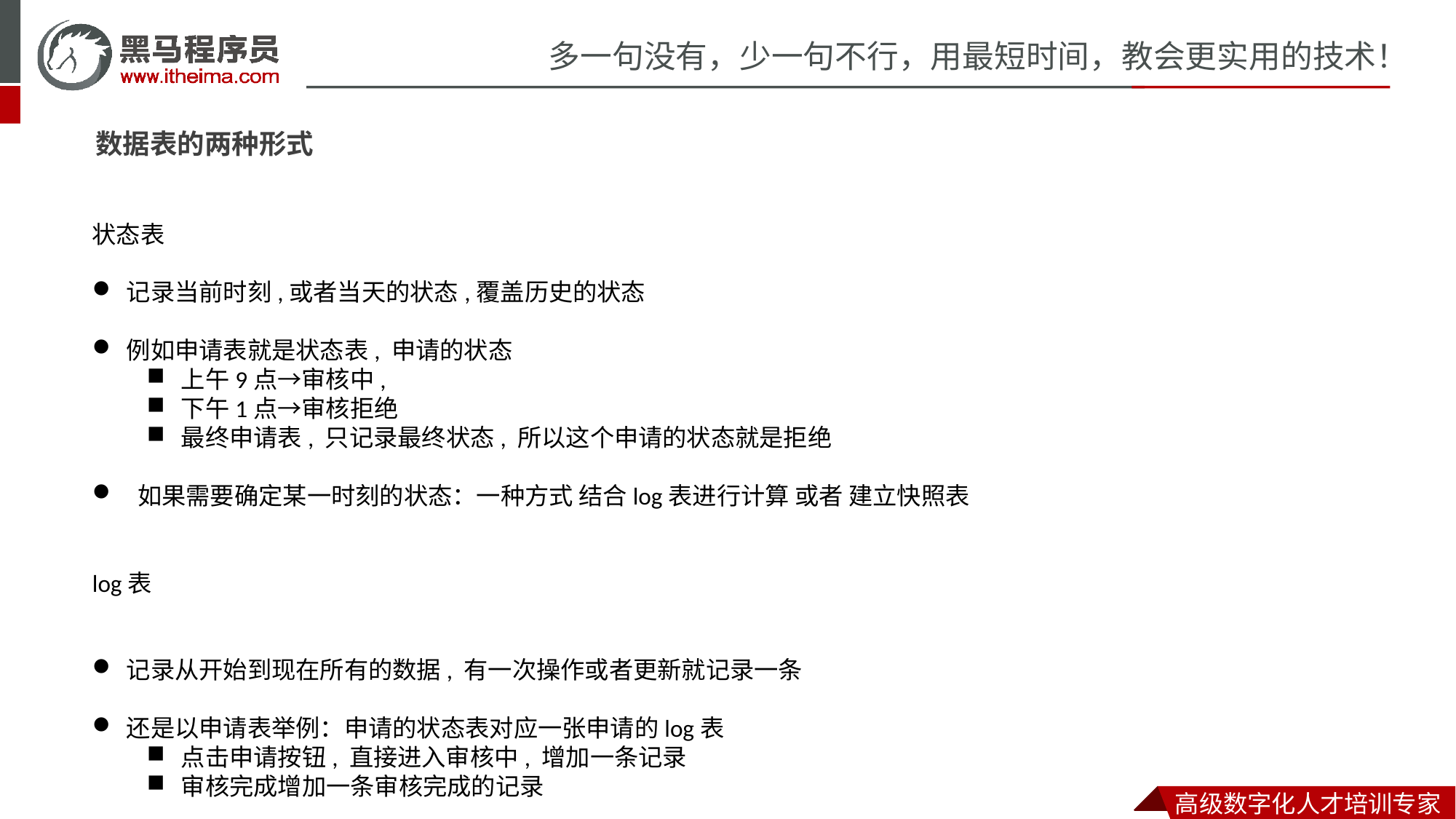

数据表的两种形式

状态表

记录当前时刻,或者当天的状态,覆盖历史的状态

例如申请表就是状态表, 申请的状态
上午9点→审核中,
下午1点→审核拒绝
最终申请表, 只记录最终状态, 所以这个申请的状态就是拒绝

 如果需要确定某一时刻的状态：一种方式 结合log表进行计算 或者 建立快照表

log表

记录从开始到现在所有的数据, 有一次操作或者更新就记录一条

还是以申请表举例：申请的状态表对应一张申请的log表
点击申请按钮, 直接进入审核中, 增加一条记录
审核完成增加一条审核完成的记录